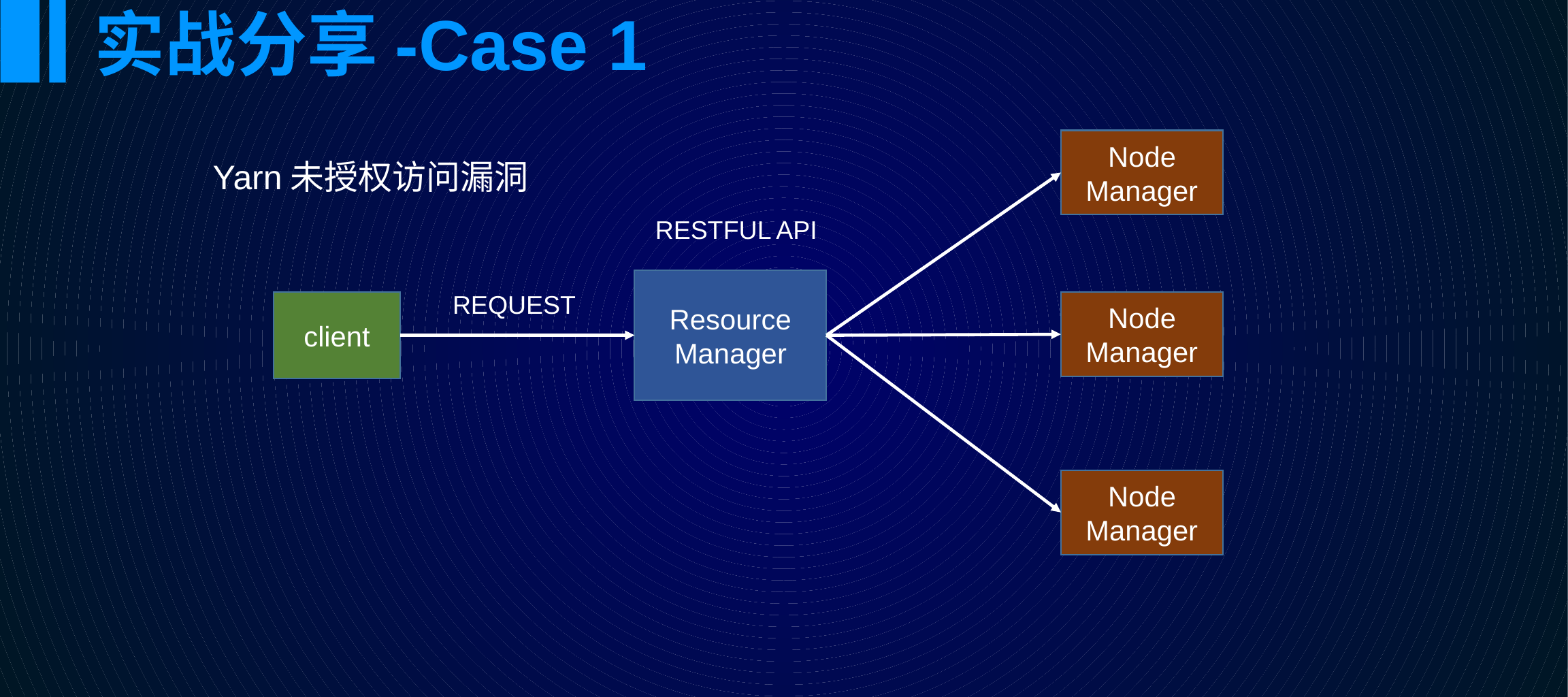

实战分享-Case 1
Node Manager
Yarn未授权访问漏洞
RESTFUL API
Resource Manager
REQUEST
client
Node Manager
Node Manager